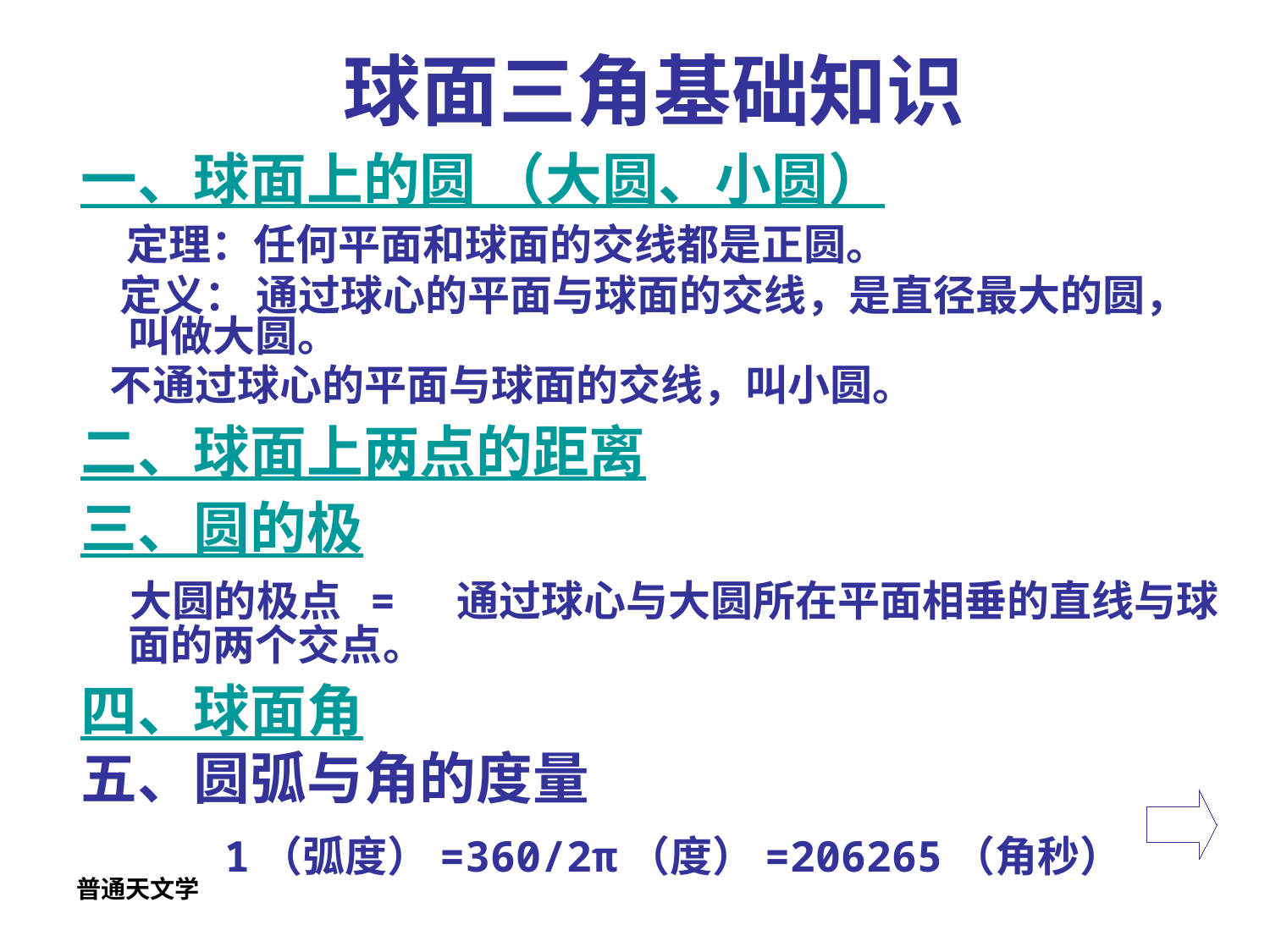

# 球面三角基础知识
一、球面上的圆 （大圆、小圆）
   定理：任何平面和球面的交线都是正圆。
   定义： 通过球心的平面与球面的交线，是直径最大的圆，叫做大圆。
  不通过球心的平面与球面的交线，叫小圆。
二、球面上两点的距离
三、圆的极
   大圆的极点  =  通过球心与大圆所在平面相垂的直线与球面的两个交点。
四、球面角
五、圆弧与角的度量
    1（弧度）=360/2π（度）=206265（角秒）

普通天文学